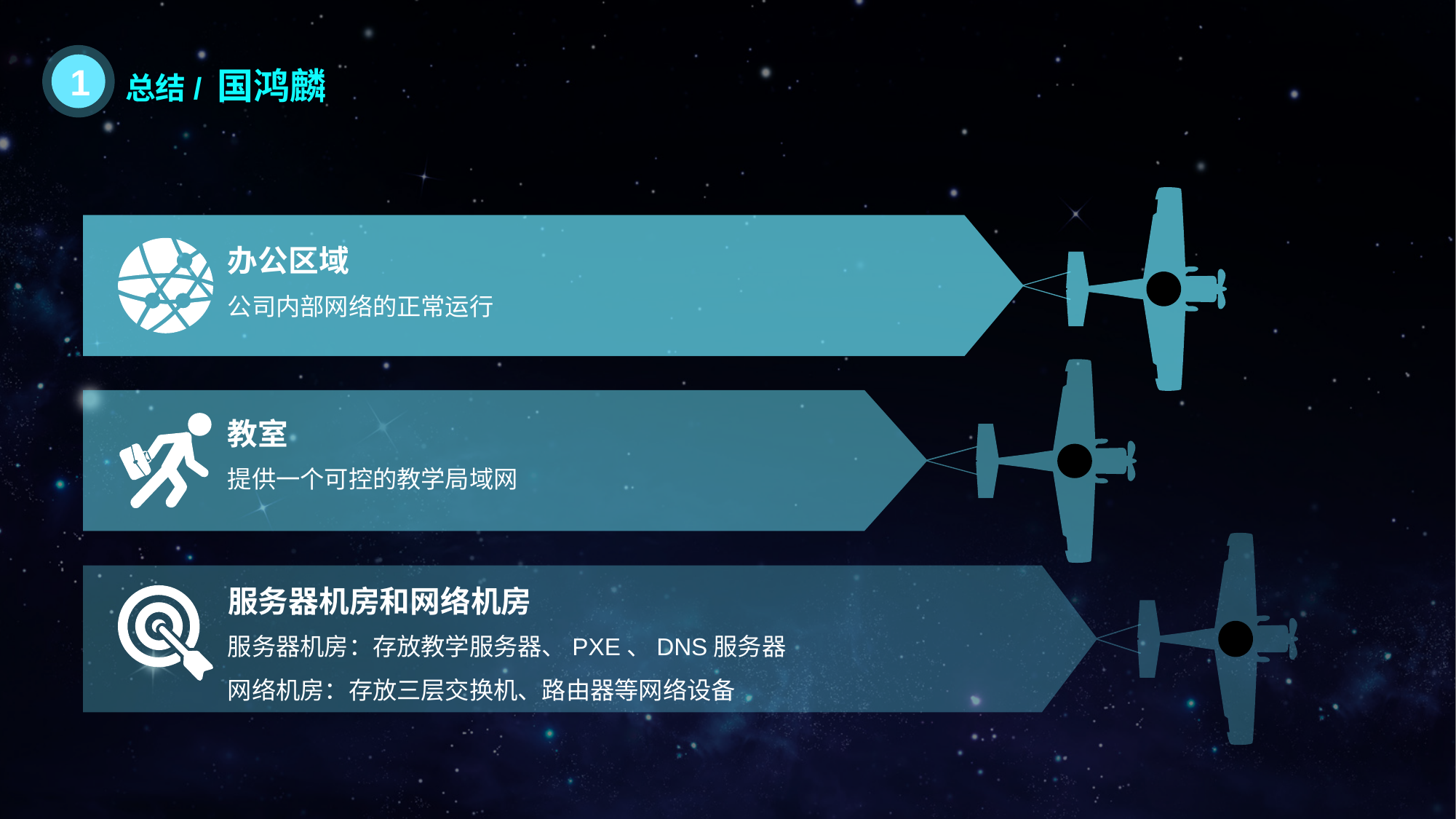

1
总结/ 国鸿麟

办公区域
公司内部网络的正常运行

教室
提供一个可控的教学局域网

服务器机房和网络机房
服务器机房：存放教学服务器、PXE、DNS服务器
网络机房：存放三层交换机、路由器等网络设备